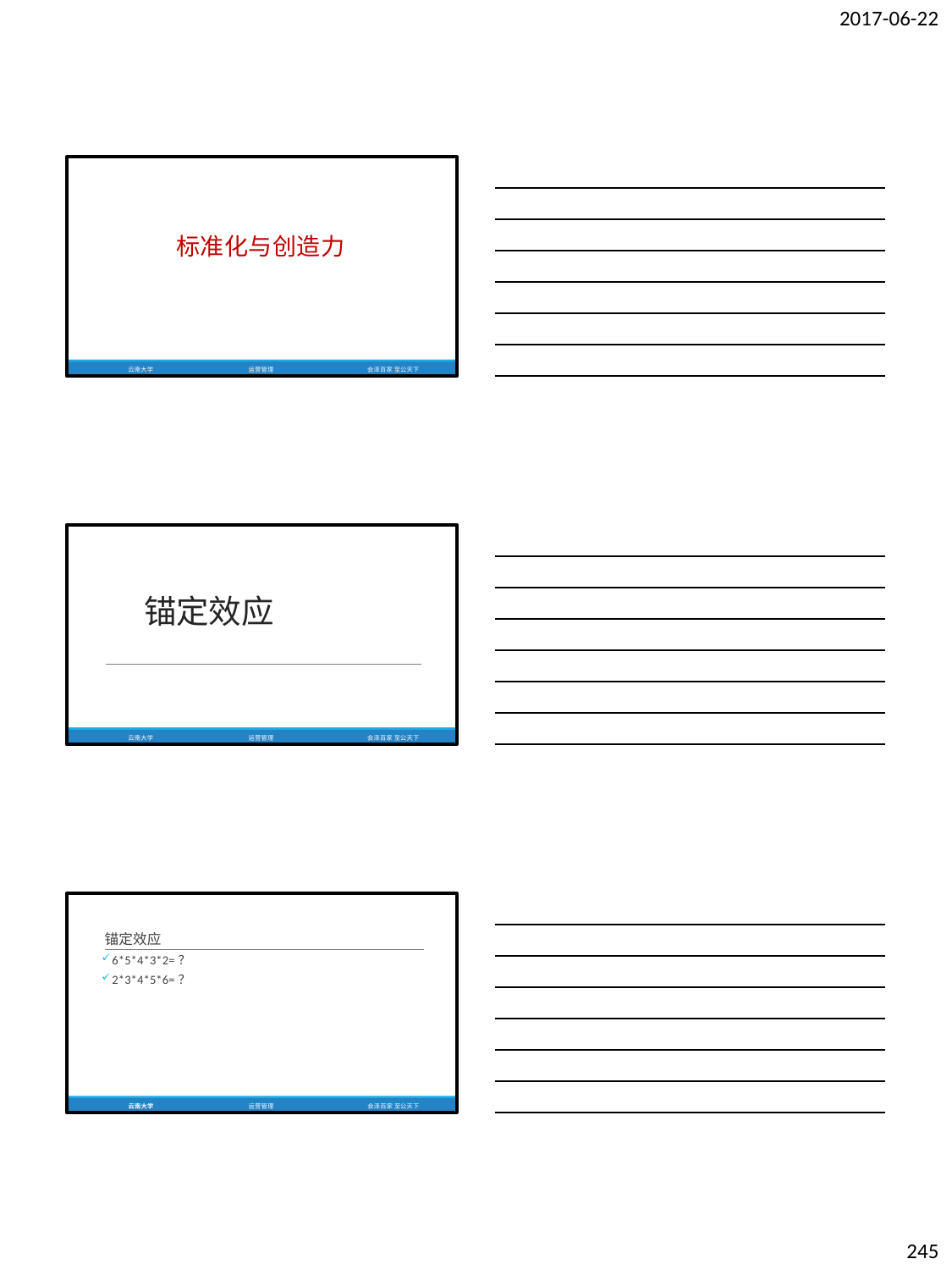

2017-06-22

标准化与创造力

云南大学
运营管理
会泽百家 至公天下

锚定效应

云南大学
运营管理
会泽百家 至公天下

锚定效应
6*5*4*3*2=？
2*3*4*5*6=？

云南大学
运营管理
会泽百家 至公天下

245